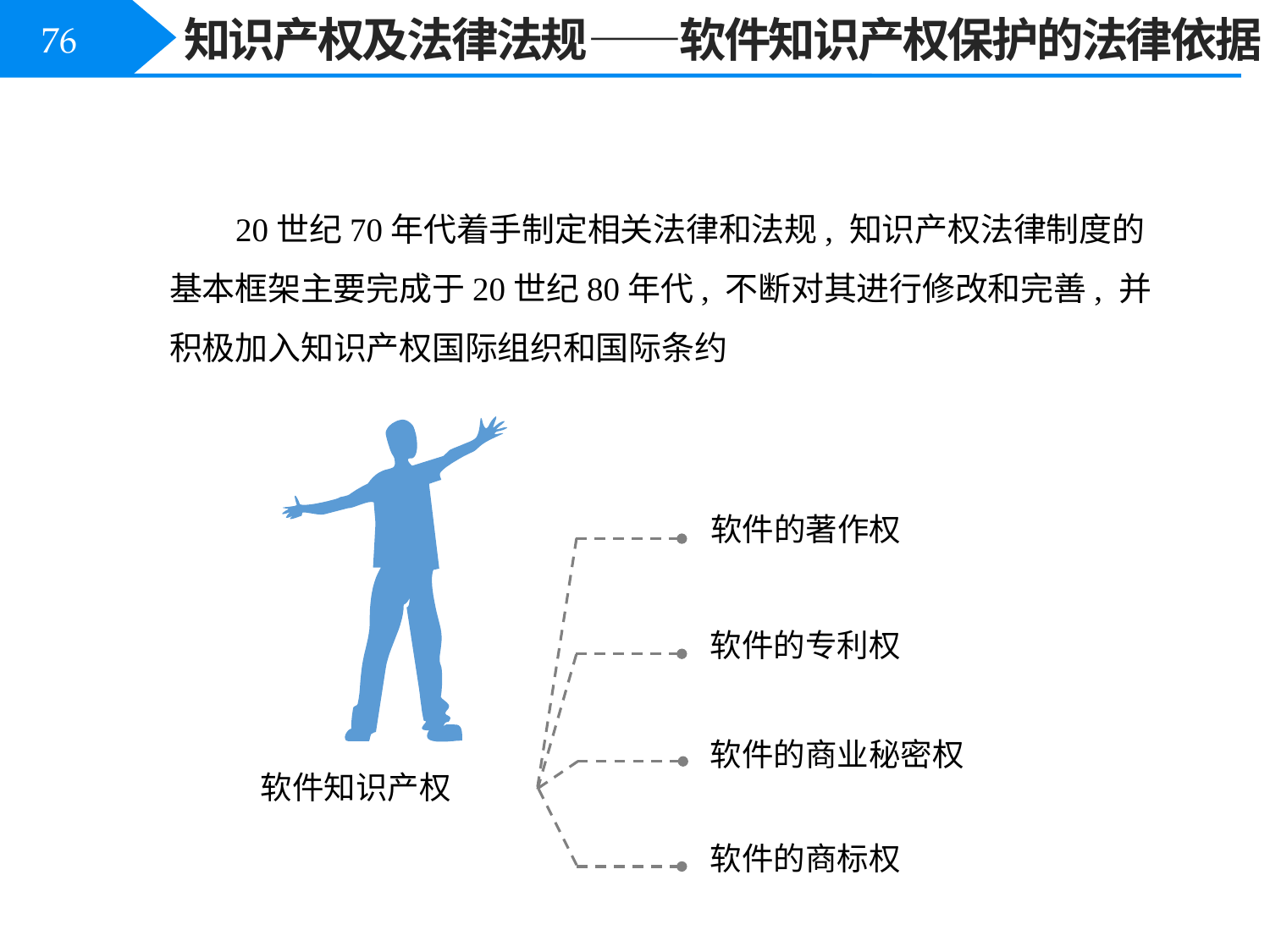

知识产权及法律法规——软件知识产权保护的法律依据
76
        20世纪70年代着手制定相关法律和法规, 知识产权法律制度的基本框架主要完成于20世纪80年代, 不断对其进行修改和完善, 并积极加入知识产权国际组织和国际条约

软件的著作权
软件的专利权
软件的商业秘密权
软件知识产权
软件的商标权